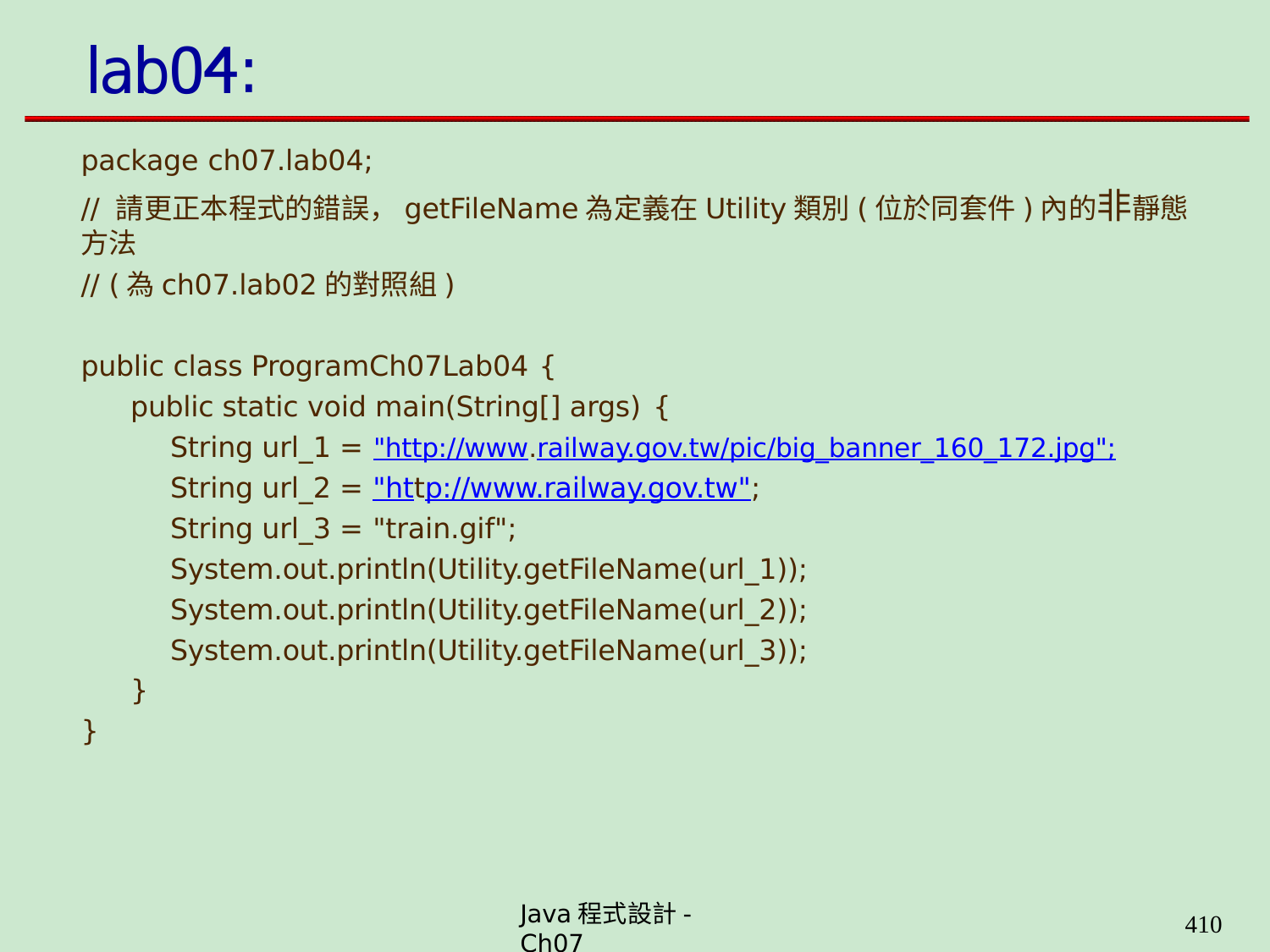

# lab04:
package ch07.lab04;
// 請更正本程式的錯誤，getFileName為定義在Utility類別(位於同套件)內的非靜態方法
// (為ch07.lab02的對照組)

public class ProgramCh07Lab04 {
public static void main(String[] args) {
String url_1 = "http://www.railway.gov.tw/pic/big_banner_160_172.jpg";
String url_2 = "http://www.railway.gov.tw";
String url_3 = "train.gif";
System.out.println(Utility.getFileName(url_1));  System.out.println(Utility.getFileName(url_2));  System.out.println(Utility.getFileName(url_3));
}
}
Java程式設計-Ch07
410